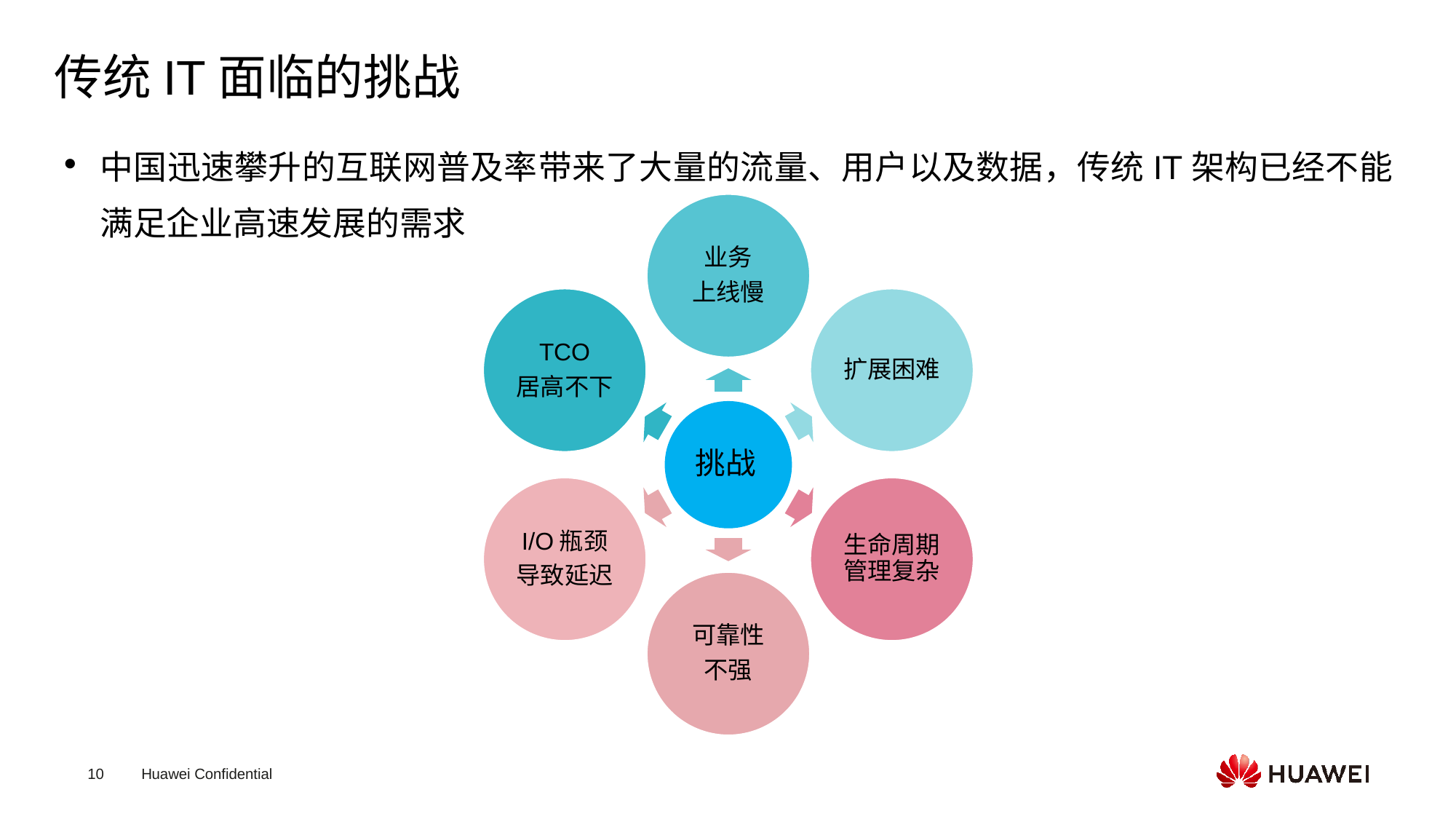

# 传统IT面临的挑战
中国迅速攀升的互联网普及率带来了大量的流量、用户以及数据，传统IT架构已经不能满足企业高速发展的需求

挑战

业务
上线慢

扩展困难

生命周期管理复杂

可靠性
不强

I/O瓶颈
导致延迟

TCO
居高不下